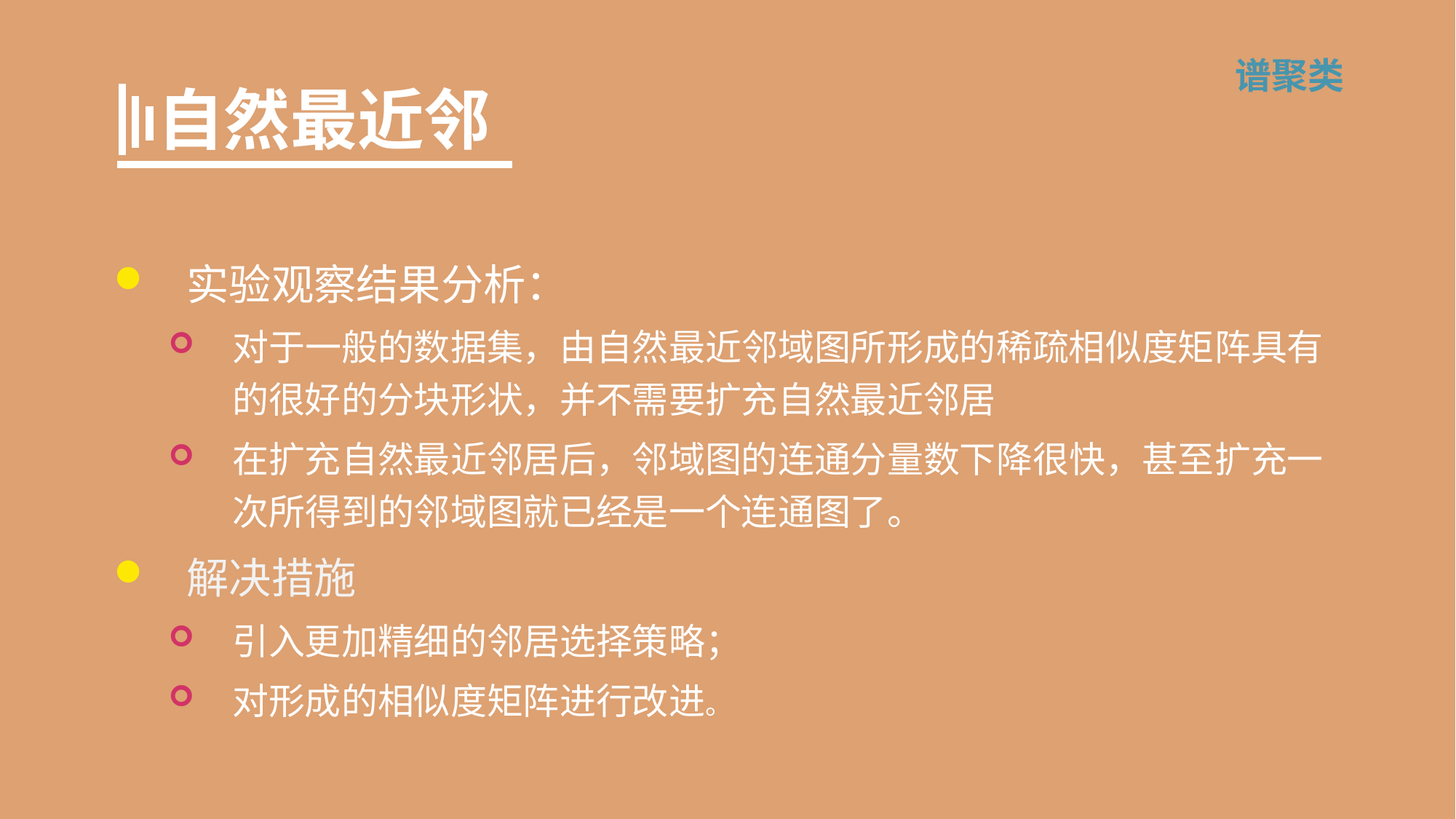

# 自然最近邻
谱聚类

实验观察结果分析：
对于一般的数据集，由自然最近邻域图所形成的稀疏相似度矩阵具有的很好的分块形状，并不需要扩充自然最近邻居
在扩充自然最近邻居后，邻域图的连通分量数下降很快，甚至扩充一次所得到的邻域图就已经是一个连通图了。
解决措施
引入更加精细的邻居选择策略；
对形成的相似度矩阵进行改进。